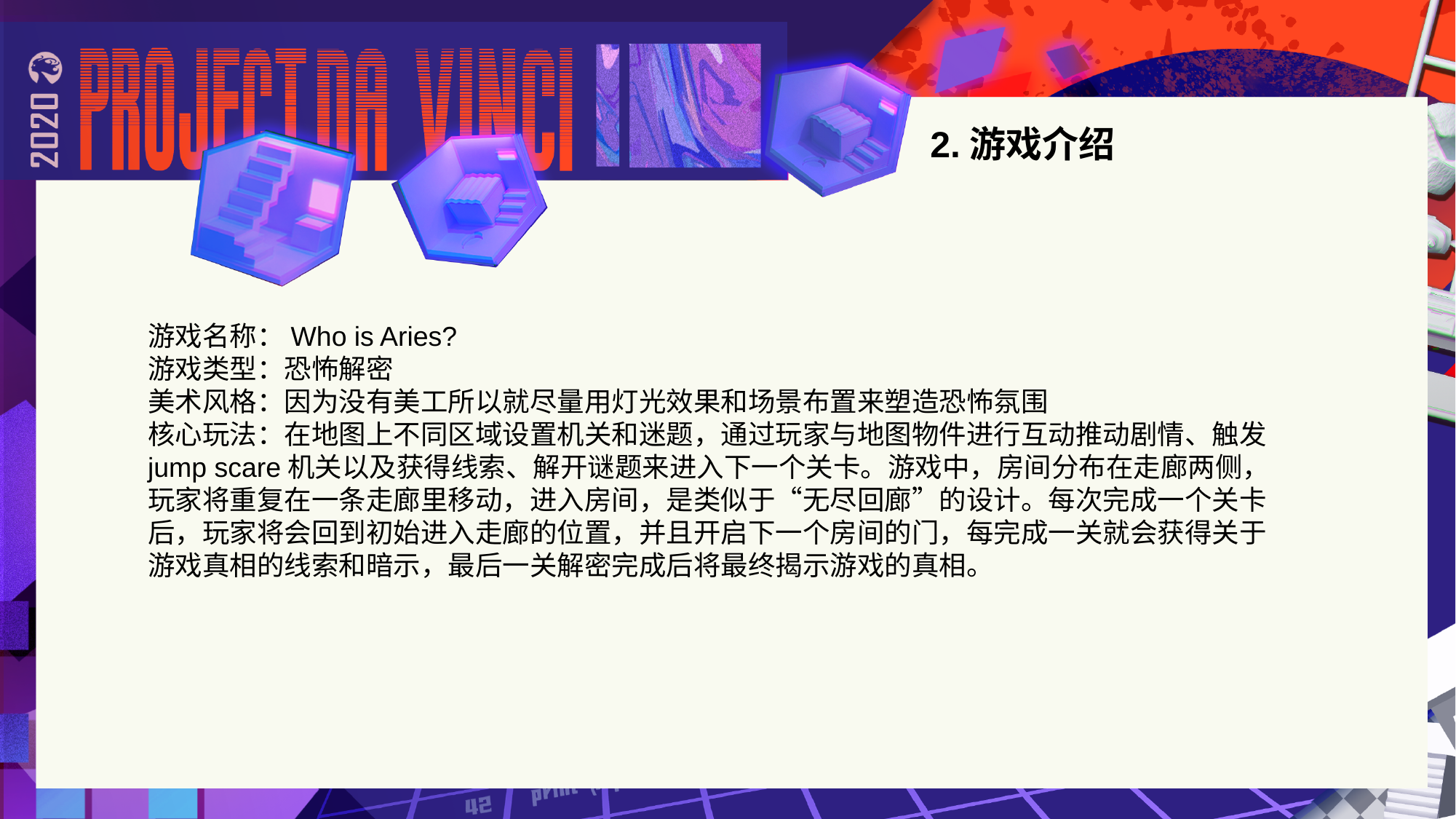

# 2.游戏介绍
游戏名称：Who is Aries?
游戏类型：恐怖解密
美术风格：因为没有美工所以就尽量用灯光效果和场景布置来塑造恐怖氛围
核心玩法：在地图上不同区域设置机关和迷题，通过玩家与地图物件进行互动推动剧情、触发jump scare机关以及获得线索、解开谜题来进入下一个关卡。游戏中，房间分布在走廊两侧，玩家将重复在一条走廊里移动，进入房间，是类似于“无尽回廊”的设计。每次完成一个关卡后，玩家将会回到初始进入走廊的位置，并且开启下一个房间的门，每完成一关就会获得关于游戏真相的线索和暗示，最后一关解密完成后将最终揭示游戏的真相。